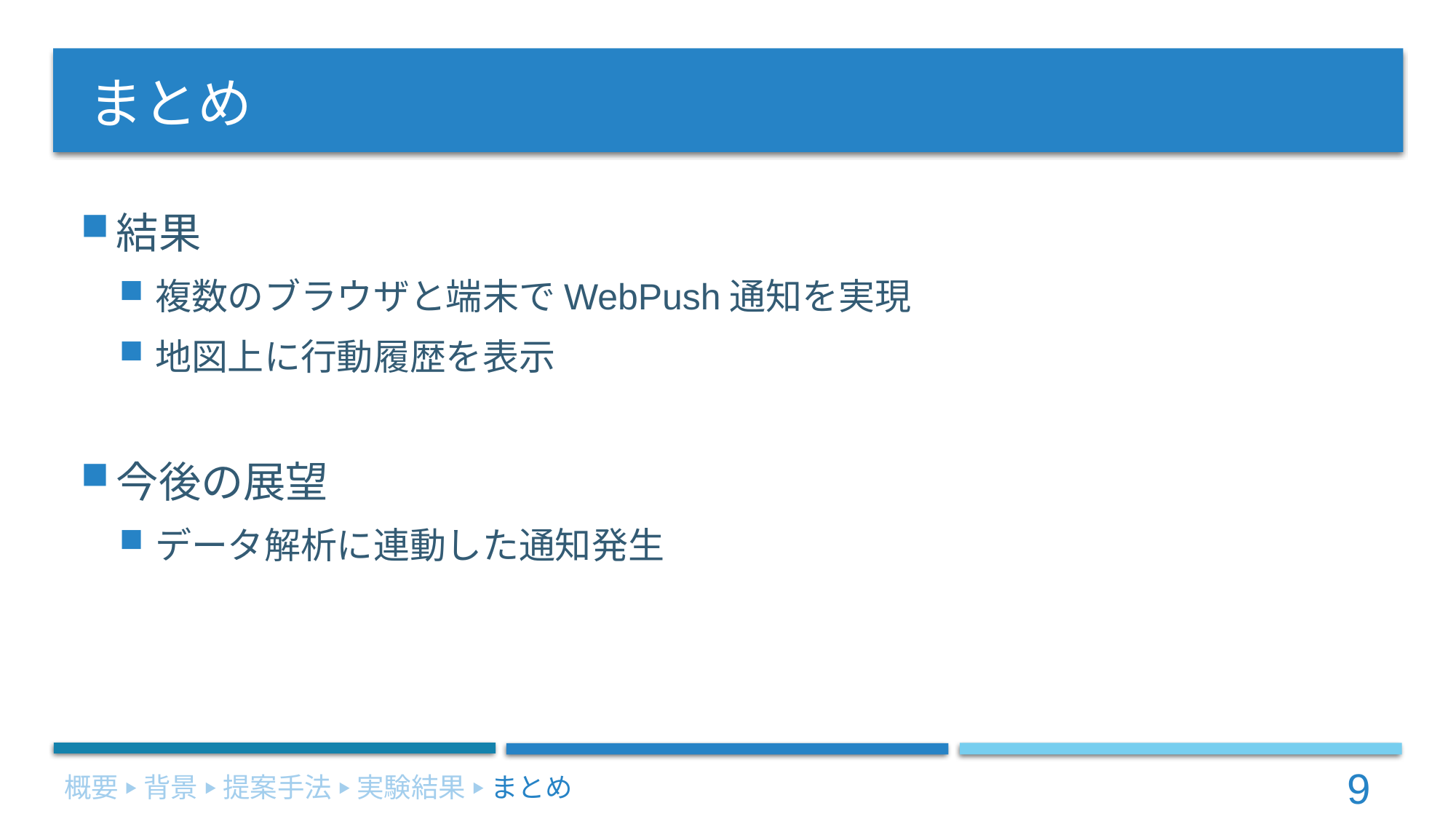

# まとめ
結果
複数のブラウザと端末でWebPush通知を実現
地図上に行動履歴を表示

今後の展望
データ解析に連動した通知発生
概要 ▶ 背景 ▶ 提案手法 ▶ 実験結果 ▶ まとめ
9